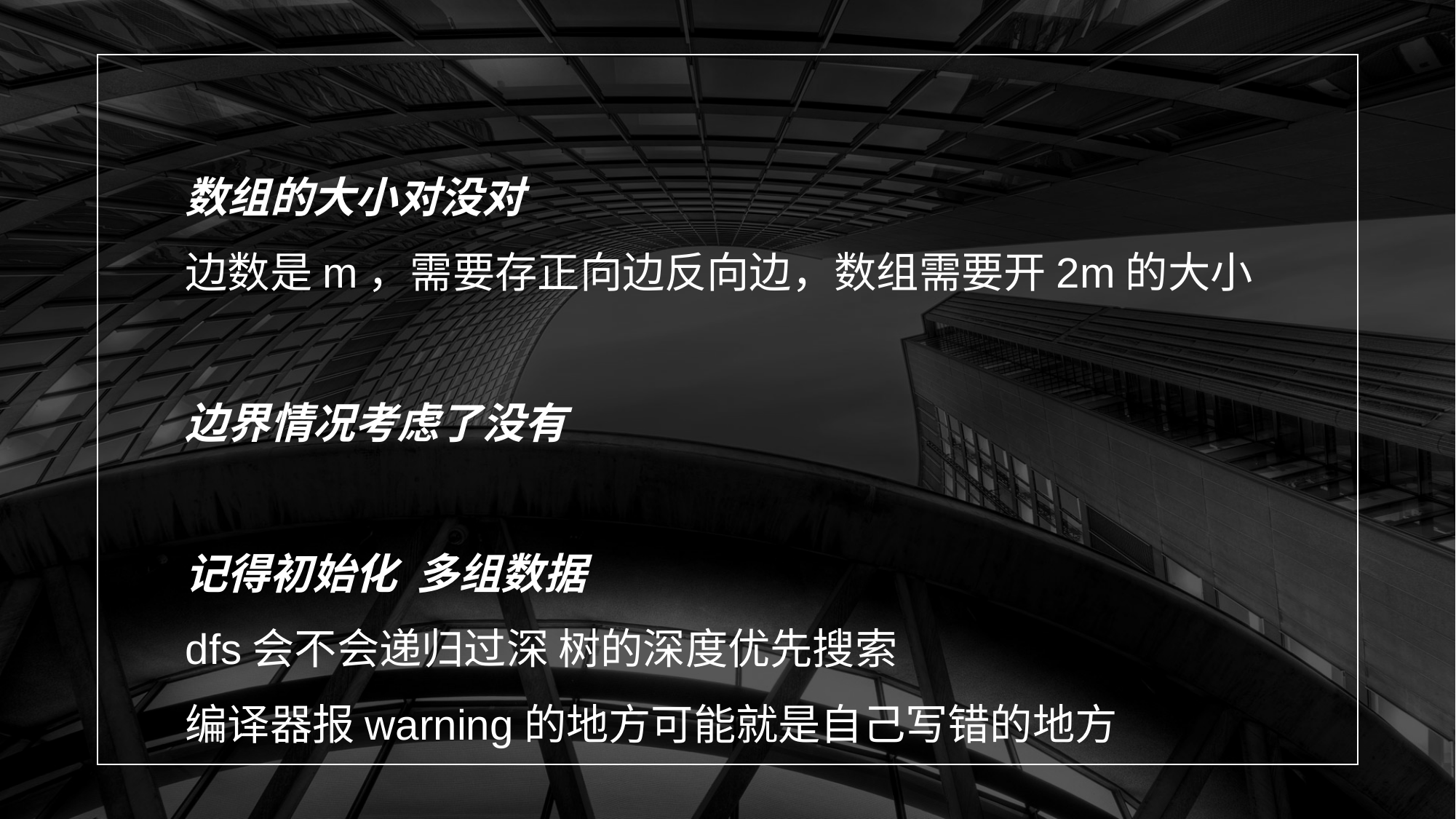

数组的大小对没对
边数是m，需要存正向边反向边，数组需要开2m的大小

边界情况考虑了没有

记得初始化  多组数据
dfs会不会递归过深 树的深度优先搜索
编译器报warning的地方可能就是自己写错的地方